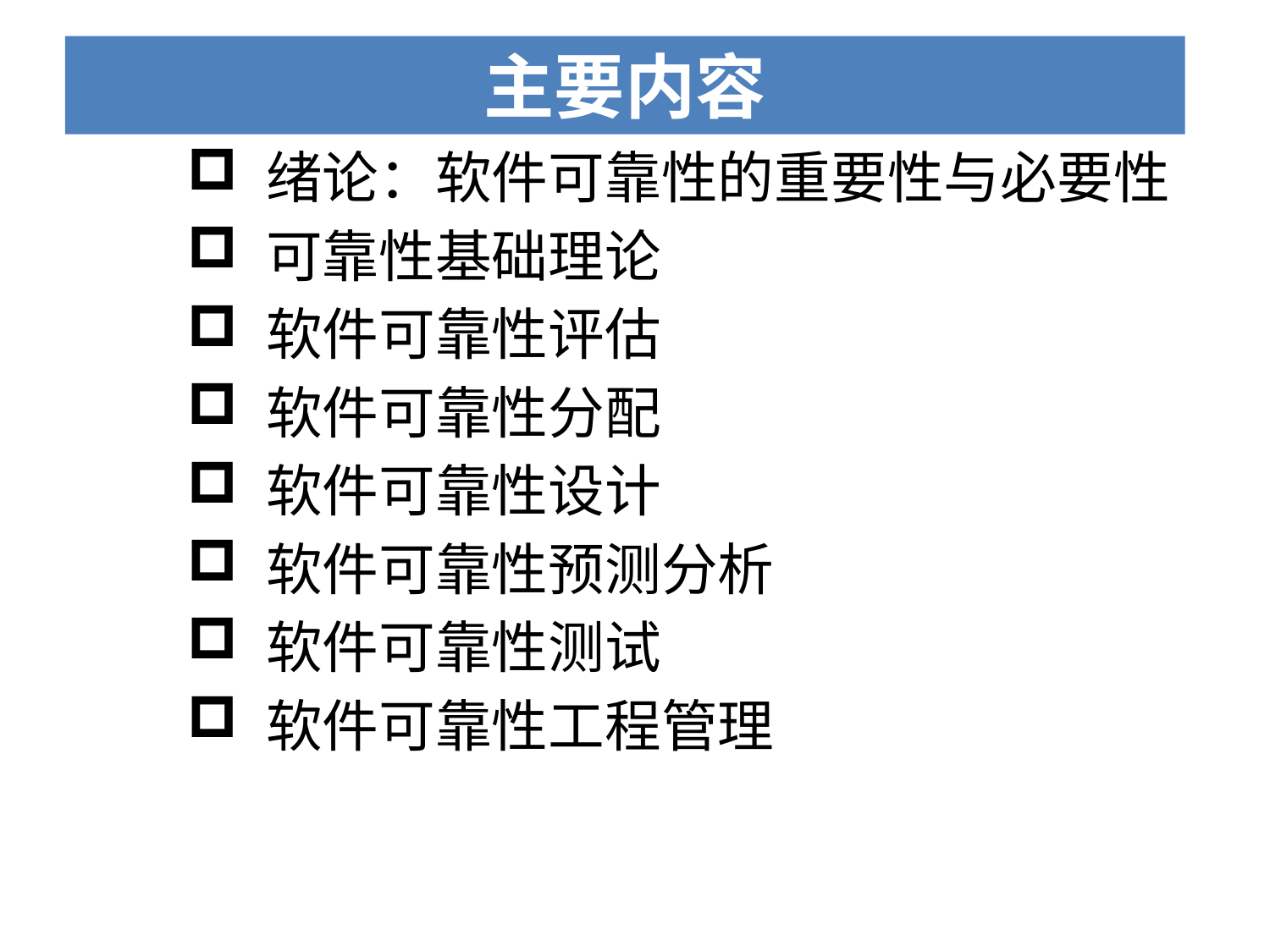

主要内容
 绪论：软件可靠性的重要性与必要性
 可靠性基础理论
 软件可靠性评估
 软件可靠性分配
 软件可靠性设计
 软件可靠性预测分析
 软件可靠性测试
 软件可靠性工程管理